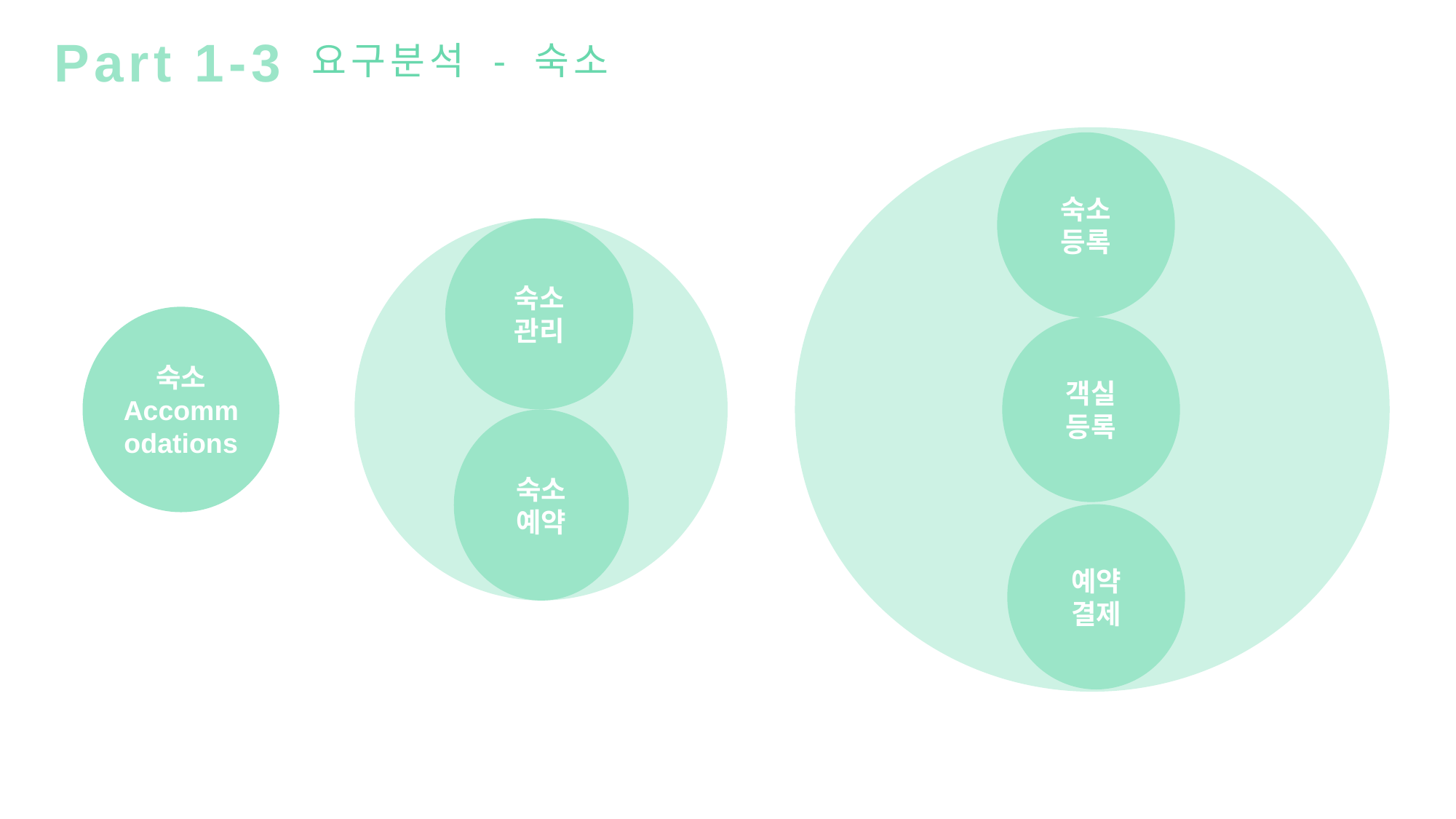

Part 1-3
요구분석 - 숙소

숙소
등록
숙소
관리

숙소
Accommodations
객실
등록
숙소
예약
예약
결제